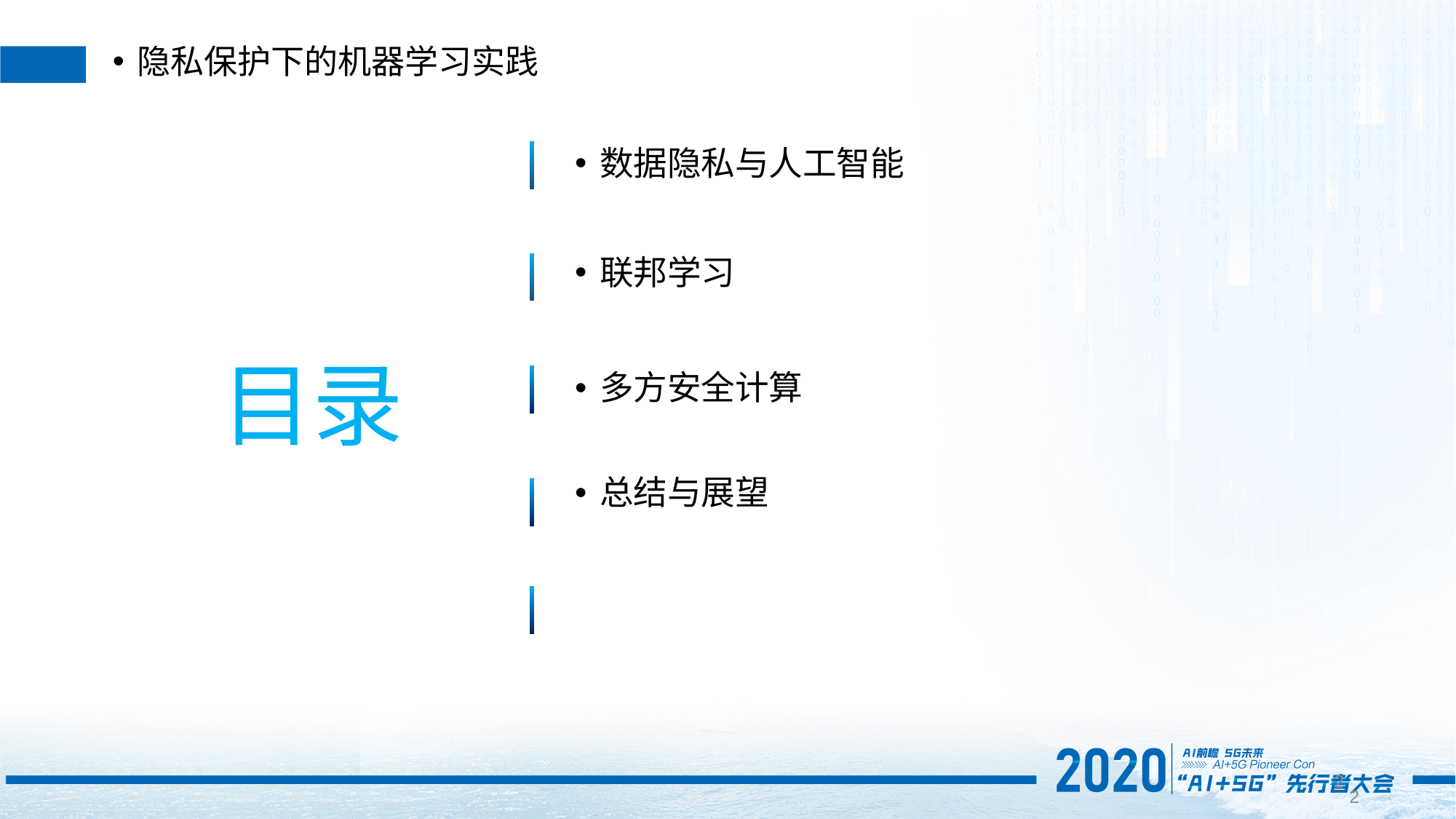

隐私保护下的机器学习实践
数据隐私与人工智能

联邦学习

目录

多方安全计算

总结与展望

2
2